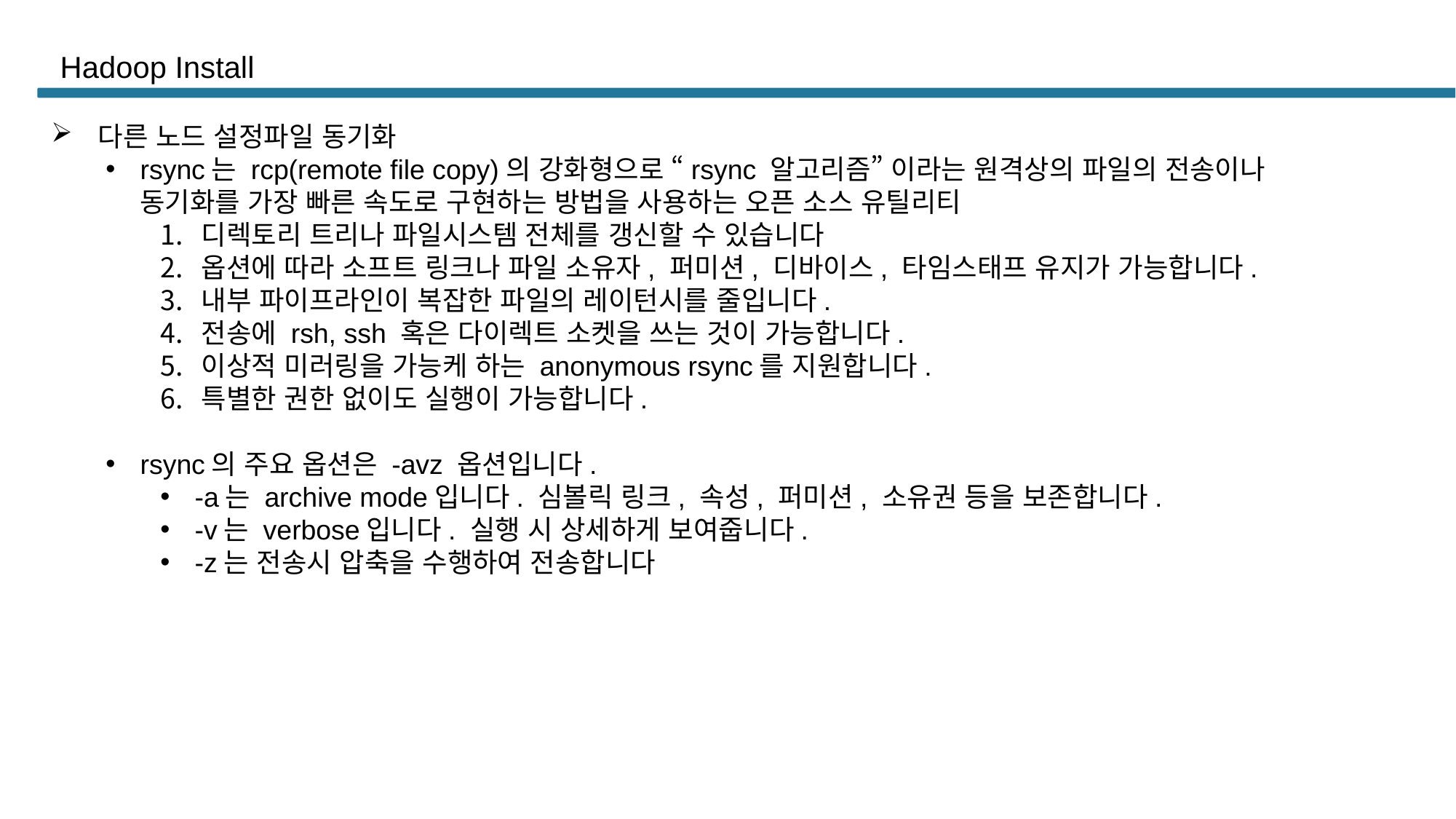

# Hadoop Install
 다른 노드 설정파일 동기화
rsync는 rcp(remote file copy)의 강화형으로 “rsync 알고리즘” 이라는 원격상의 파일의 전송이나 동기화를 가장 빠른 속도로 구현하는 방법을 사용하는 오픈 소스 유틸리티
디렉토리 트리나 파일시스템 전체를 갱신할 수 있습니다
옵션에 따라 소프트 링크나 파일 소유자, 퍼미션, 디바이스, 타임스태프 유지가 가능합니다.
내부 파이프라인이 복잡한 파일의 레이턴시를 줄입니다.
전송에 rsh, ssh 혹은 다이렉트 소켓을 쓰는 것이 가능합니다.
이상적 미러링을 가능케 하는 anonymous rsync를 지원합니다.
특별한 권한 없이도 실행이 가능합니다.

rsync의 주요 옵션은 -avz 옵션입니다.
-a는 archive mode입니다. 심볼릭 링크, 속성, 퍼미션, 소유권 등을 보존합니다.
-v는 verbose입니다. 실행 시 상세하게 보여줍니다.
-z는 전송시 압축을 수행하여 전송합니다